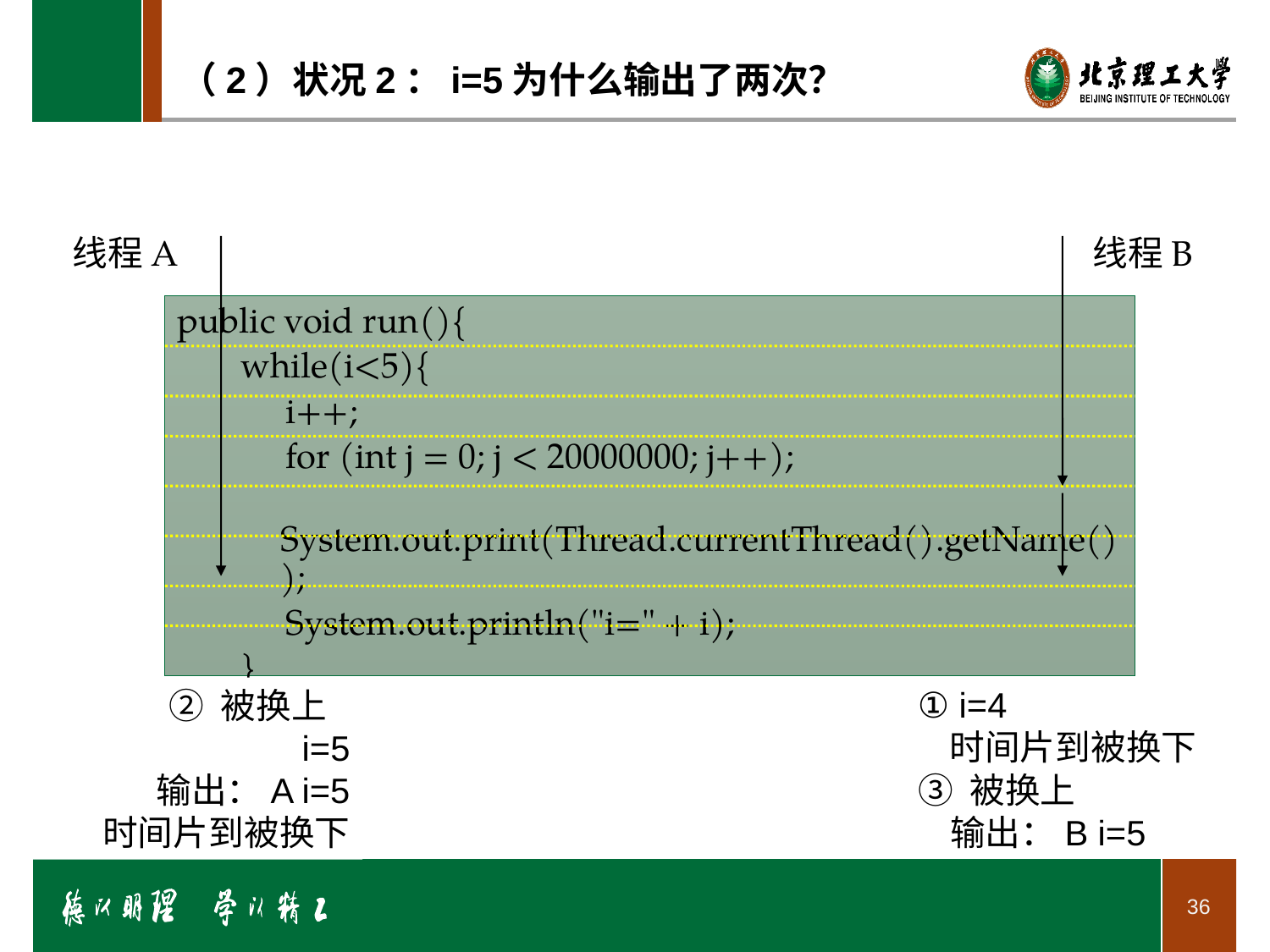

# （2）状况2：i=5为什么输出了两次？
线程A
线程B

public void run(){
while(i<5){
     i++;
     for (int j = 0; j < 20000000; j++);
     System.out.print(Thread.currentThread().getName());
     System.out.println("i=" + i);
}
}

② 被换上
   i=5
   输出：A i=5
   时间片到被换下
① i=4
   时间片到被换下
③ 被换上
   输出：B i=5